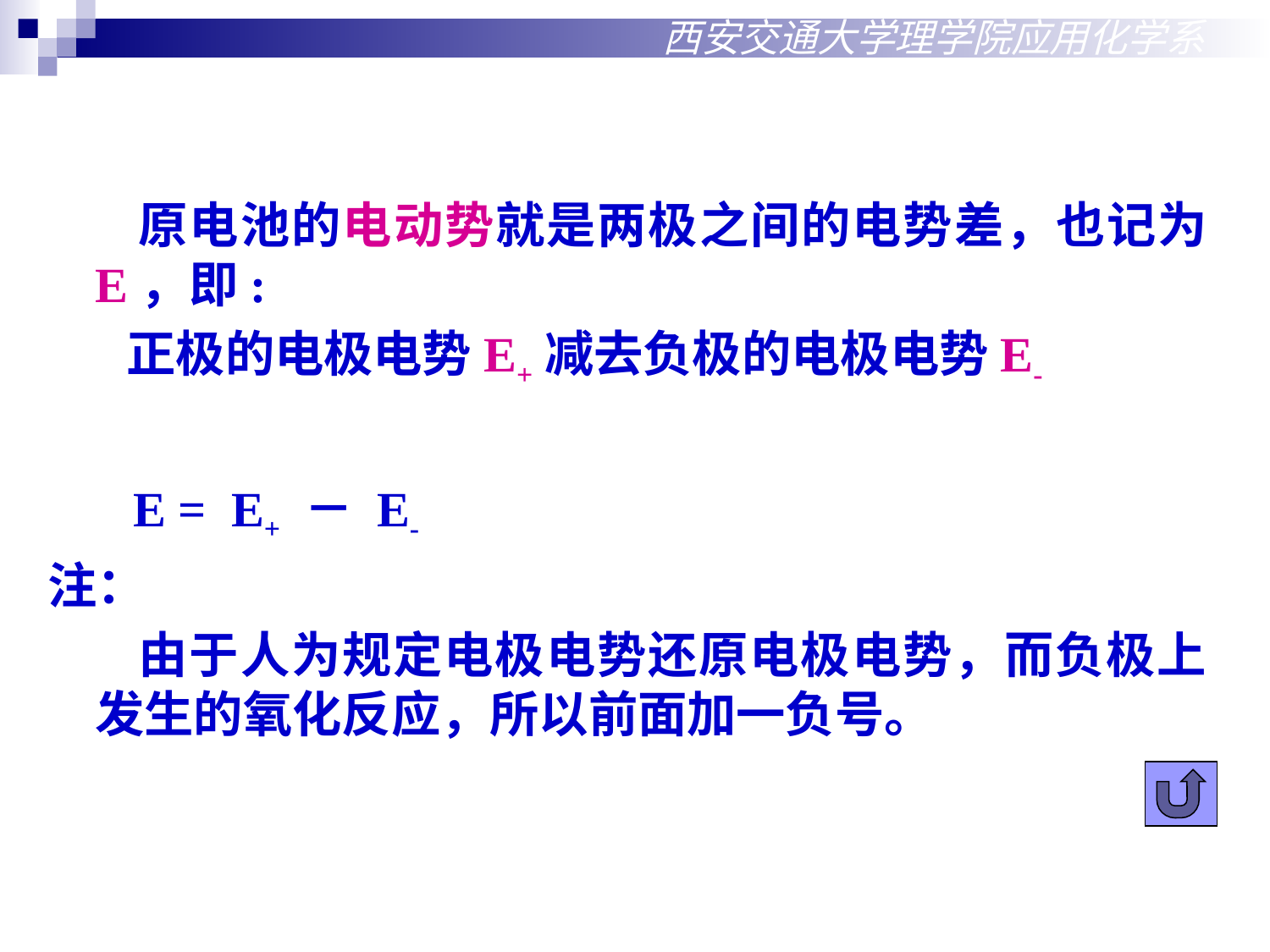

西安交通大学理学院应用化学系
      原电池的电动势就是两极之间的电势差，也记为 E，即:
      正极的电极电势E+减去负极的电极电势E-

       E =  E+ － E-
注：
      由于人为规定电极电势还原电极电势，而负极上发生的氧化反应，所以前面加一负号。